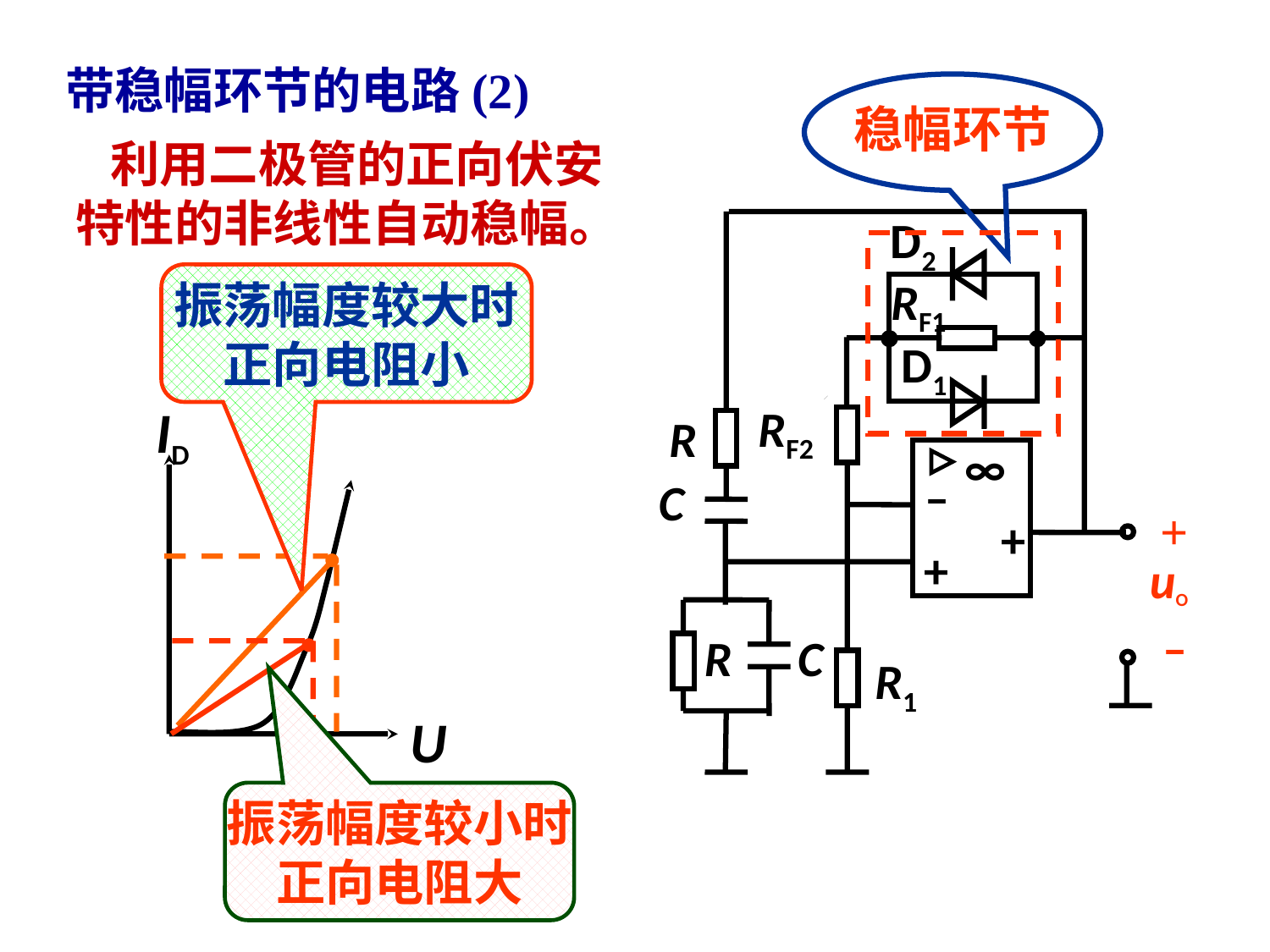

# 带稳幅环节的电路(2)
稳幅环节
  利用二极管的正向伏安特性的非线性自动稳幅。
D2

RF1

D1

RF2

 R

∞

–

 C

+
uO
 –

+

+

 R
C

R1

振荡幅度较大时
正向电阻小
ID

UD

振荡幅度较小时
正向电阻大